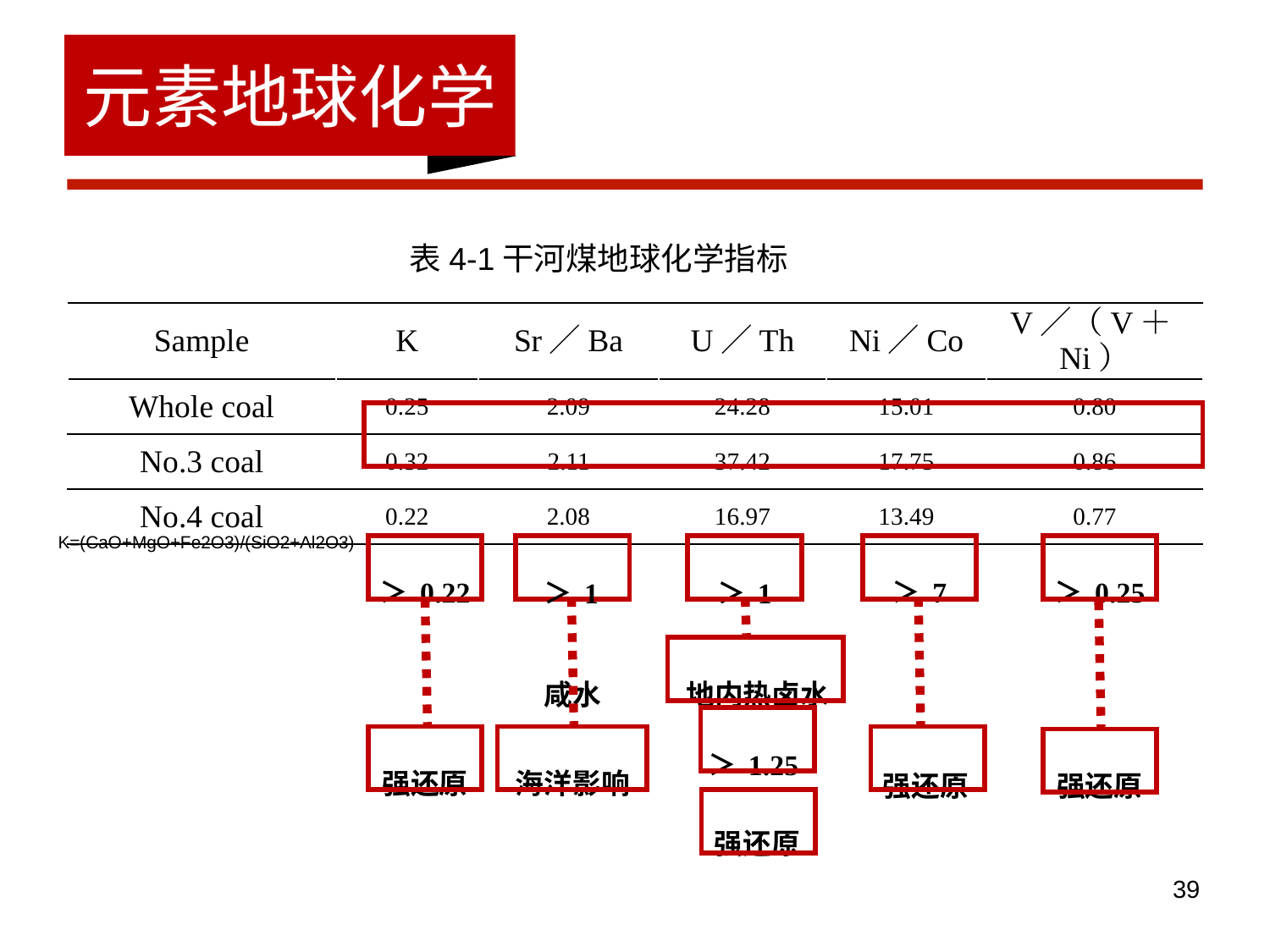

元素地球化学

表4-1干河煤地球化学指标
| Sample | K | Sr／Ba | U／Th | Ni／Co | V／（V＋Ni） |
| --- | --- | --- | --- | --- | --- |
| Whole coal | 0.25 | 2.09 | 24.28 | 15.01 | 0.80 |
| No.3 coal | 0.32 | 2.11 | 37.42 | 17.75 | 0.86 |
| No.4 coal | 0.22 | 2.08 | 16.97 | 13.49 | 0.77 |

K=(CaO+MgO+Fe2O3)/(SiO2+Al2O3)
＞0.22
＞7
＞0.25

＞1

＞1

咸水
地内热卤水

＞1.25

强还原

海洋影响

强还原
强还原

强还原

39